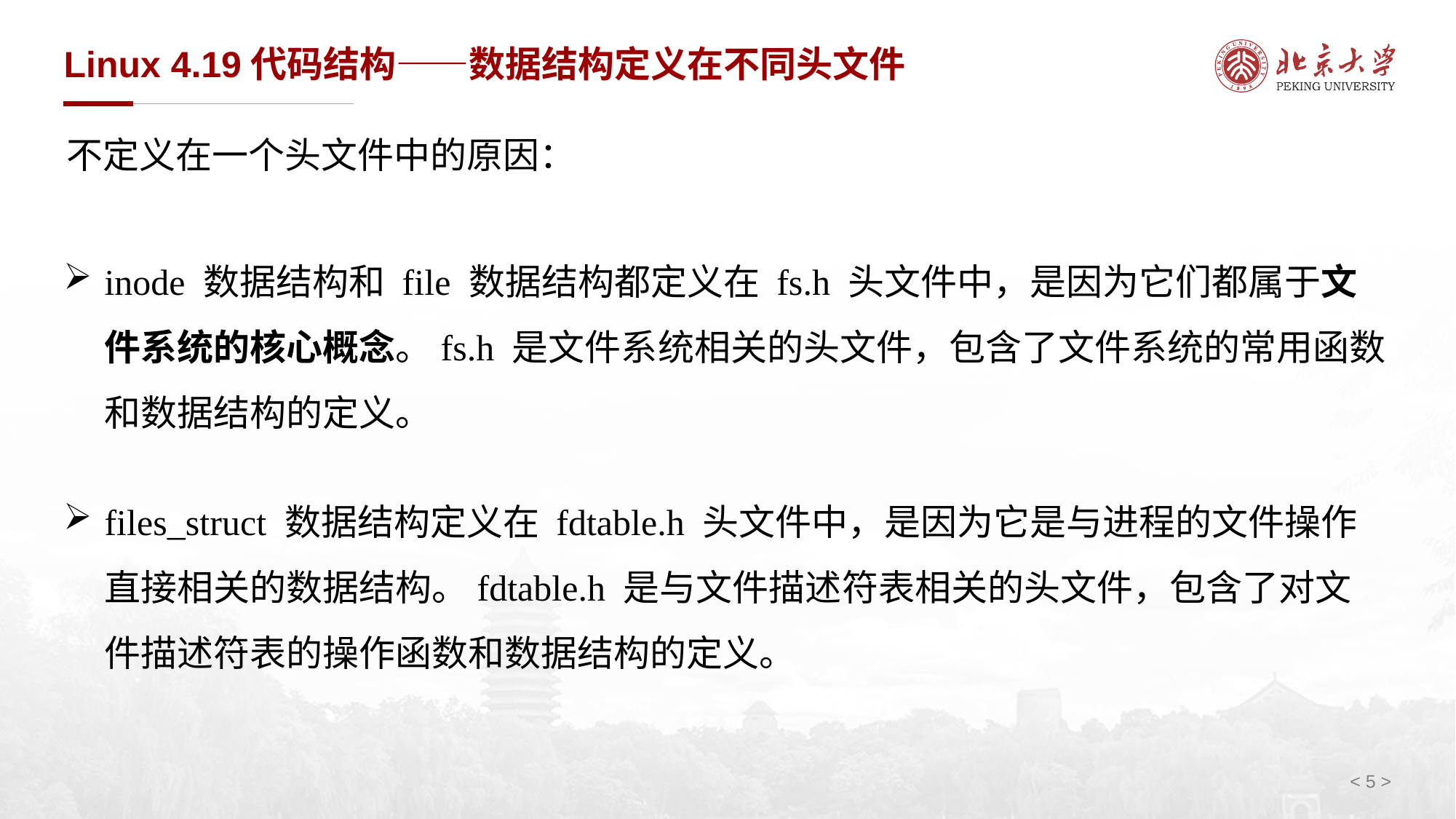

# Linux 4.19代码结构——数据结构定义在不同头文件
不定义在一个头文件中的原因：
inode 数据结构和 file 数据结构都定义在 fs.h 头文件中，是因为它们都属于文件系统的核心概念。fs.h 是文件系统相关的头文件，包含了文件系统的常用函数和数据结构的定义。
files_struct 数据结构定义在 fdtable.h 头文件中，是因为它是与进程的文件操作直接相关的数据结构。fdtable.h 是与文件描述符表相关的头文件，包含了对文件描述符表的操作函数和数据结构的定义。
< 5 >